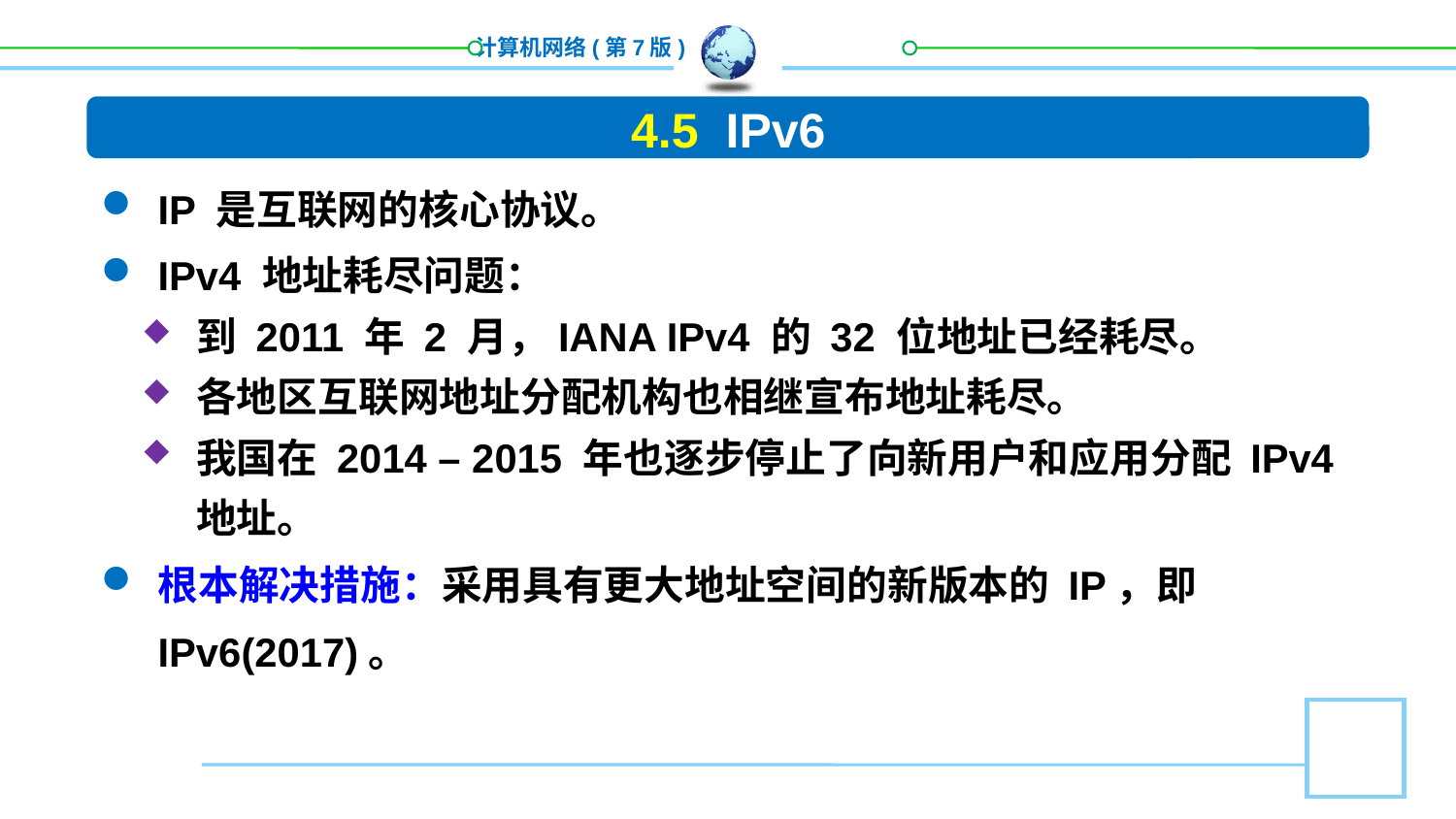

4.5  IPv6

IP 是互联网的核心协议。
IPv4 地址耗尽问题：
到 2011 年 2 月，IANA IPv4 的 32 位地址已经耗尽。
各地区互联网地址分配机构也相继宣布地址耗尽。
我国在 2014 – 2015 年也逐步停止了向新用户和应用分配 IPv4 地址。
根本解决措施：采用具有更大地址空间的新版本的 IP，即 IPv6(2017)。